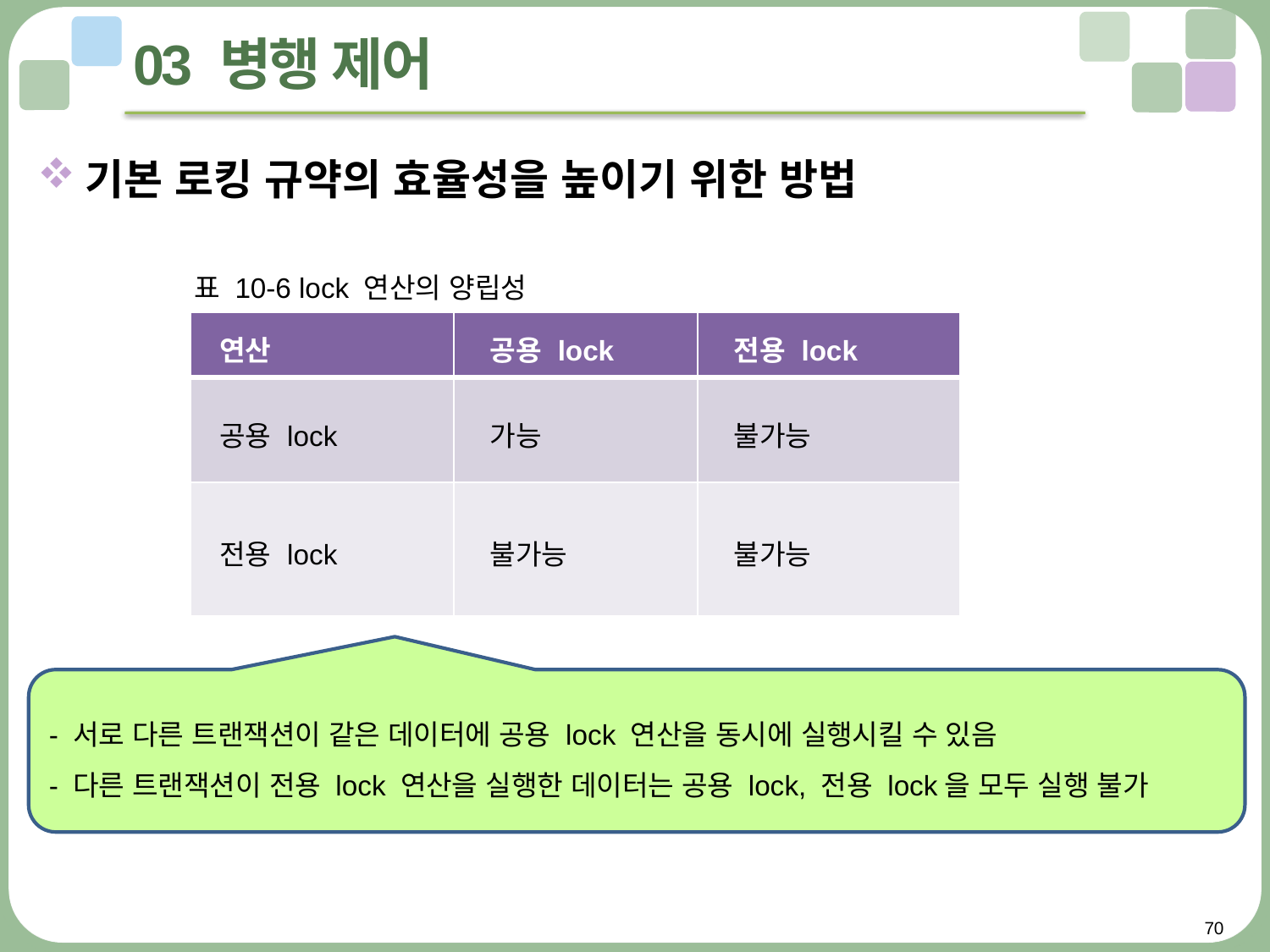

# 03 병행 제어
기본 로킹 규약의 효율성을 높이기 위한 방법

표 10-6 lock 연산의 양립성
| 연산 | 공용 lock | 전용 lock |
| --- | --- | --- |
| 공용 lock | 가능 | 불가능 |
| 전용 lock | 불가능 | 불가능 |
- 서로 다른 트랜잭션이 같은 데이터에 공용 lock 연산을 동시에 실행시킬 수 있음
- 다른 트랜잭션이 전용 lock 연산을 실행한 데이터는 공용 lock, 전용 lock을 모두 실행 불가